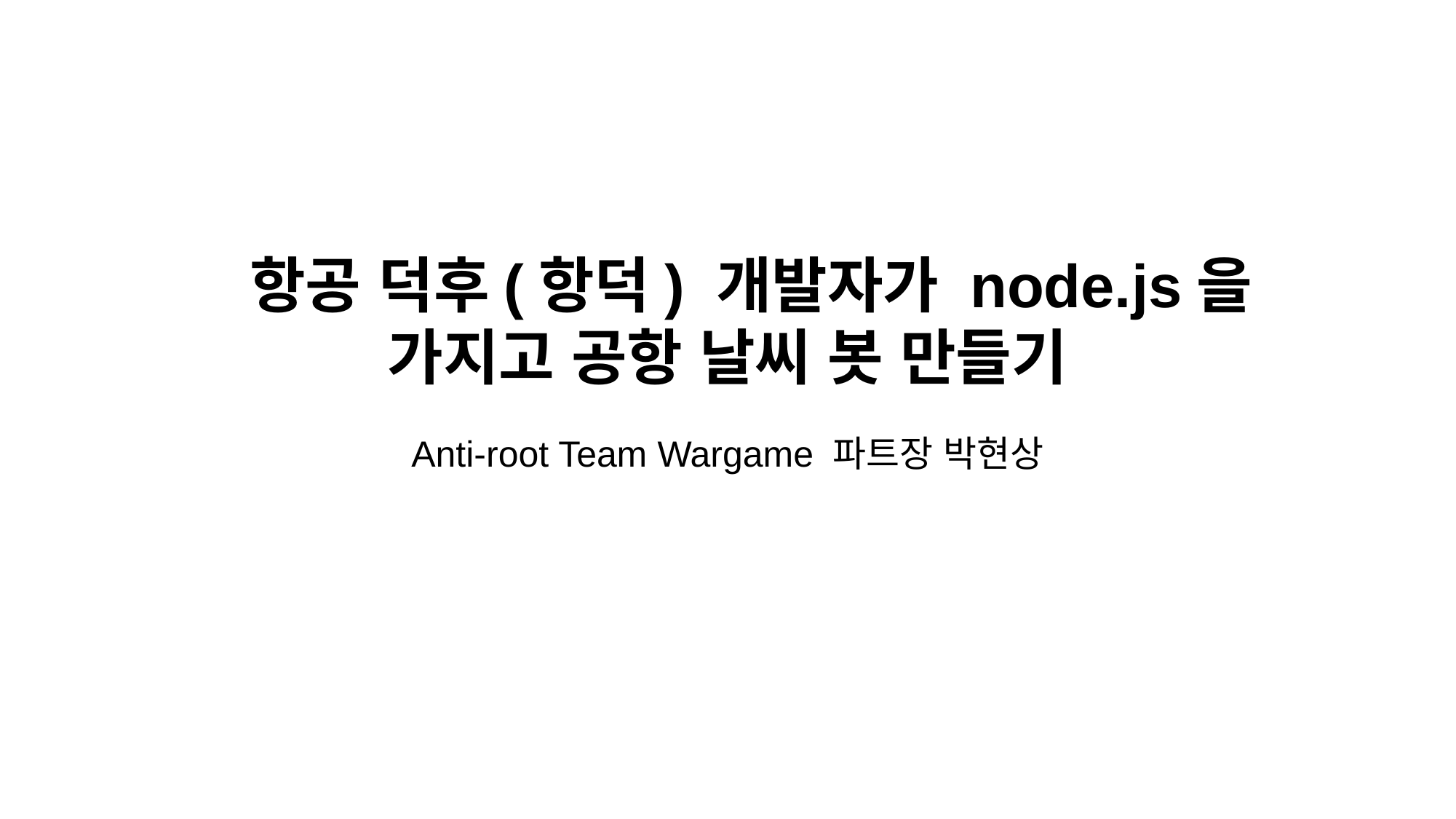

# 항공 덕후(항덕) 개발자가 node.js을 가지고 공항 날씨 봇 만들기
Anti-root Team Wargame 파트장 박현상